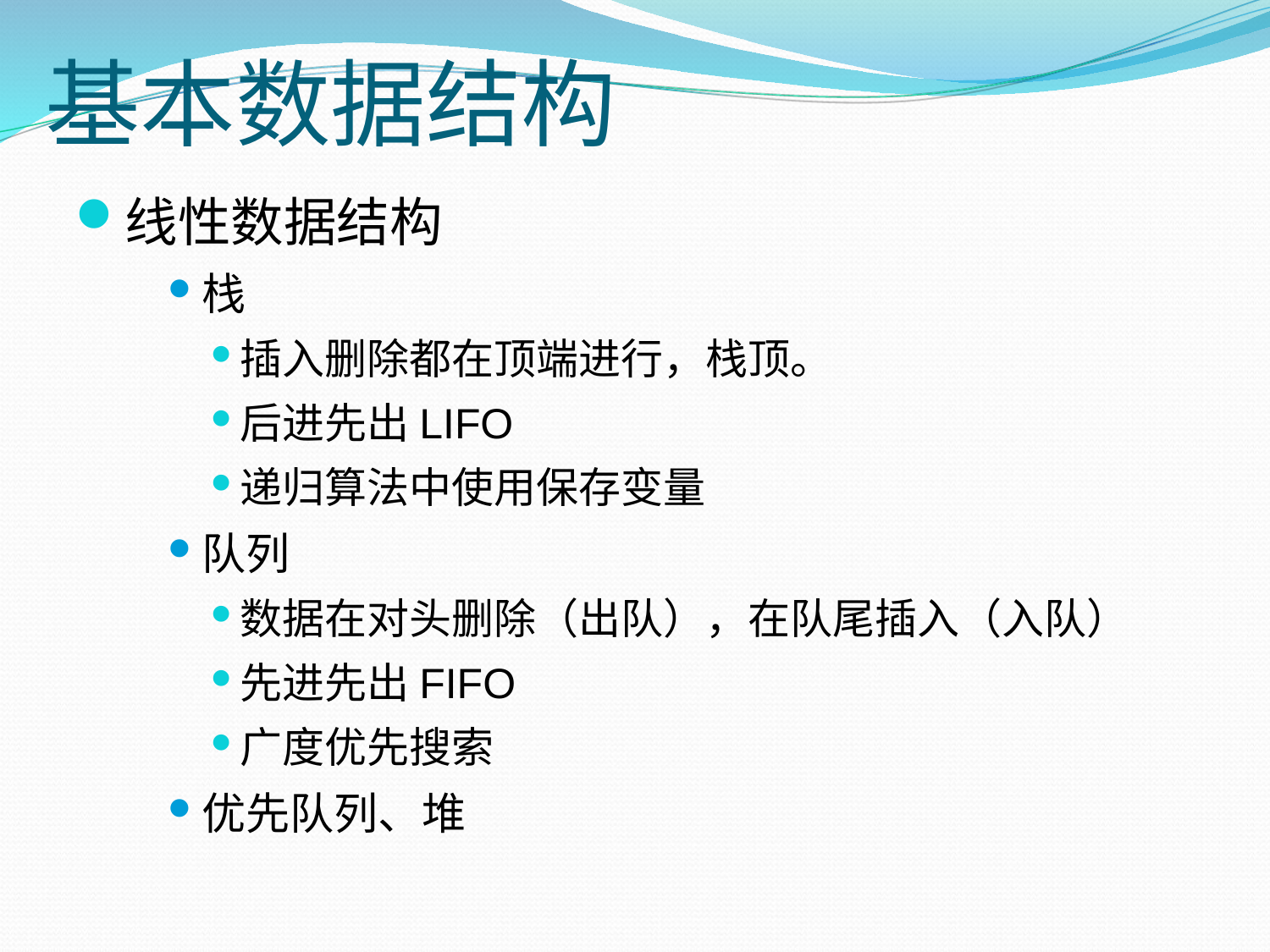

# 基本数据结构
线性数据结构
栈
插入删除都在顶端进行，栈顶。
后进先出LIFO
递归算法中使用保存变量
队列
数据在对头删除（出队），在队尾插入（入队）
先进先出FIFO
广度优先搜索
优先队列、堆